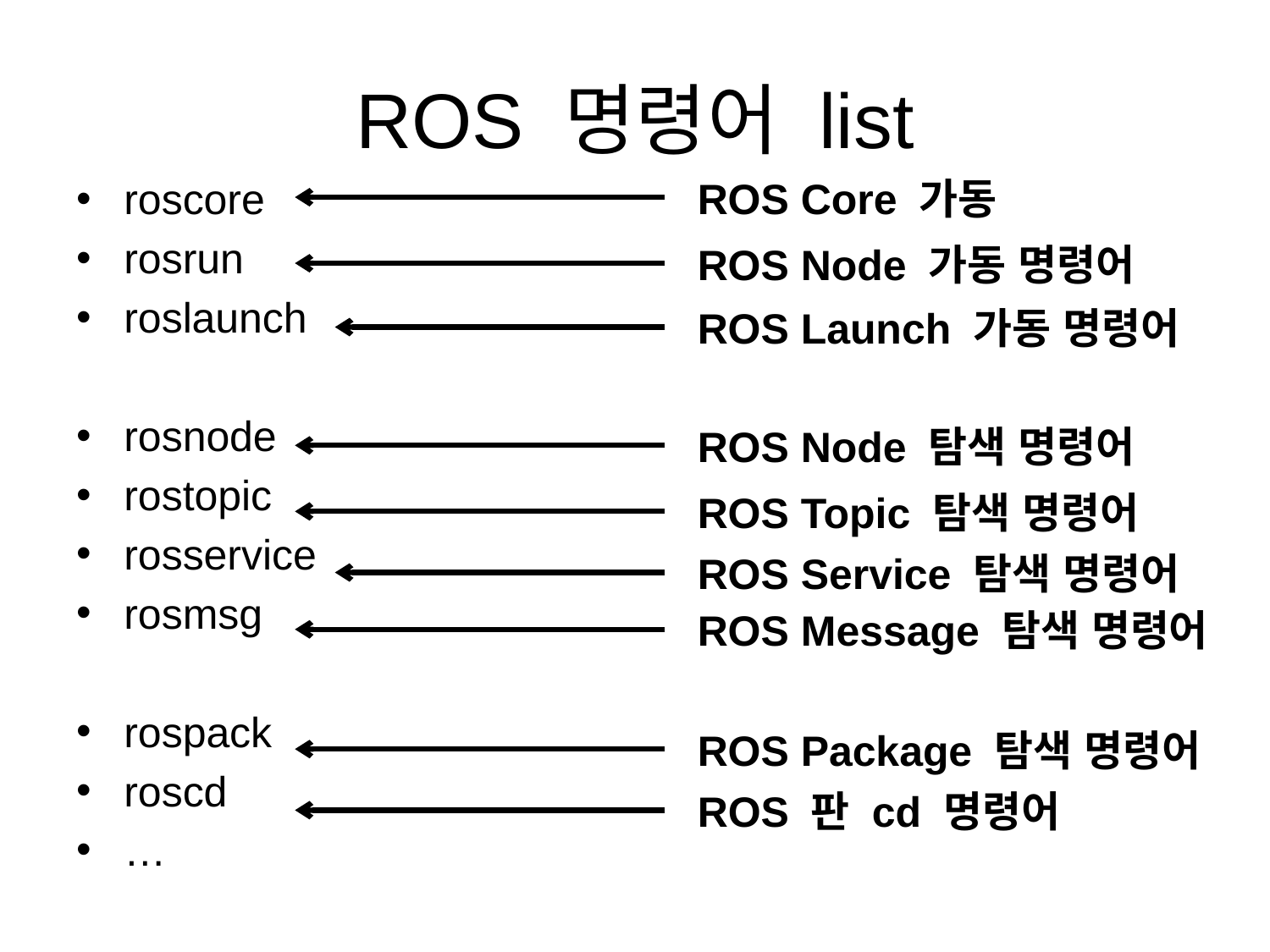

# ROS 명령어 list
roscore
rosrun
roslaunch

rosnode
rostopic
rosservice
rosmsg

rospack
roscd
…

ROS Core 가동
ROS Node 가동 명령어
ROS Launch 가동 명령어
ROS Node 탐색 명령어
ROS Topic 탐색 명령어
ROS Service 탐색 명령어
ROS Message 탐색 명령어
ROS Package 탐색 명령어
ROS 판 cd 명령어